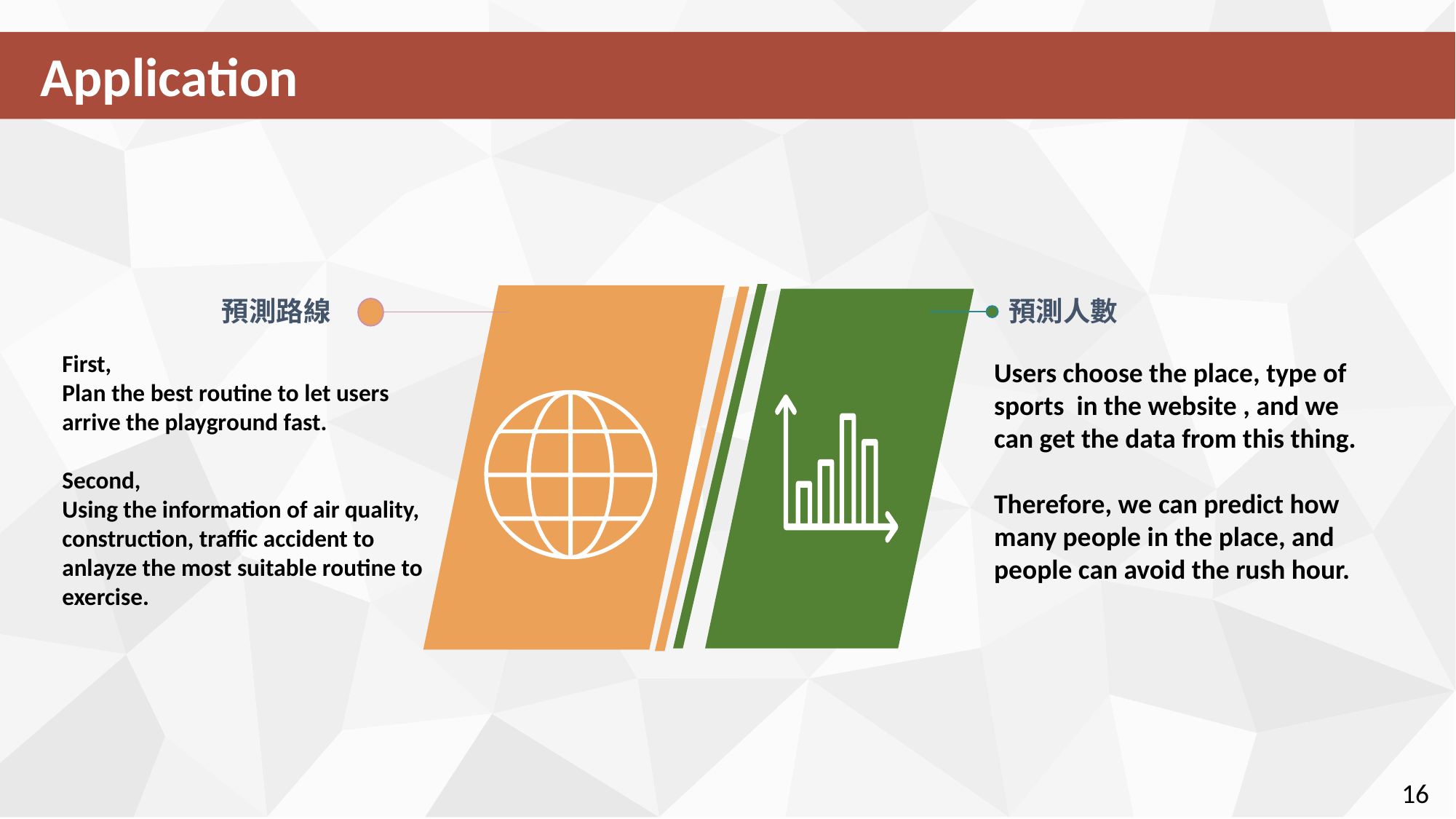

Application

預測路線
預測人數

First,
Plan the best routine to let users arrive the playground fast.

Second,
Using the information of air quality, construction, traffic accident to anlayze the most suitable routine to exercise.

Users choose the place, type of sports  in the website , and we can get the data from this thing.

Therefore, we can predict how many people in the place, and people can avoid the rush hour.

16